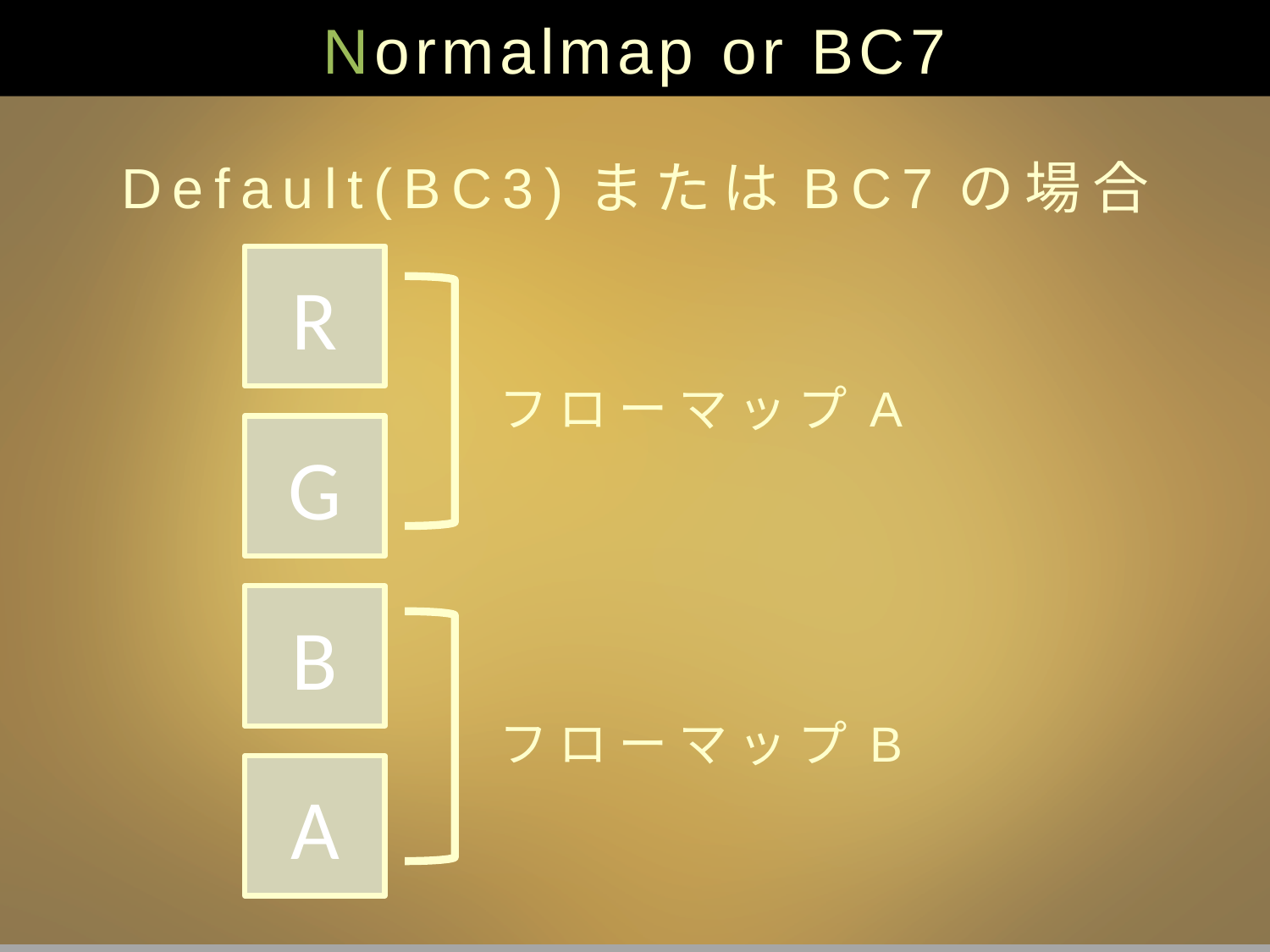

Normalmap or BC7
Default(BC3)またはBC7の場合
R

フローマップA
G
B

フローマップB
A